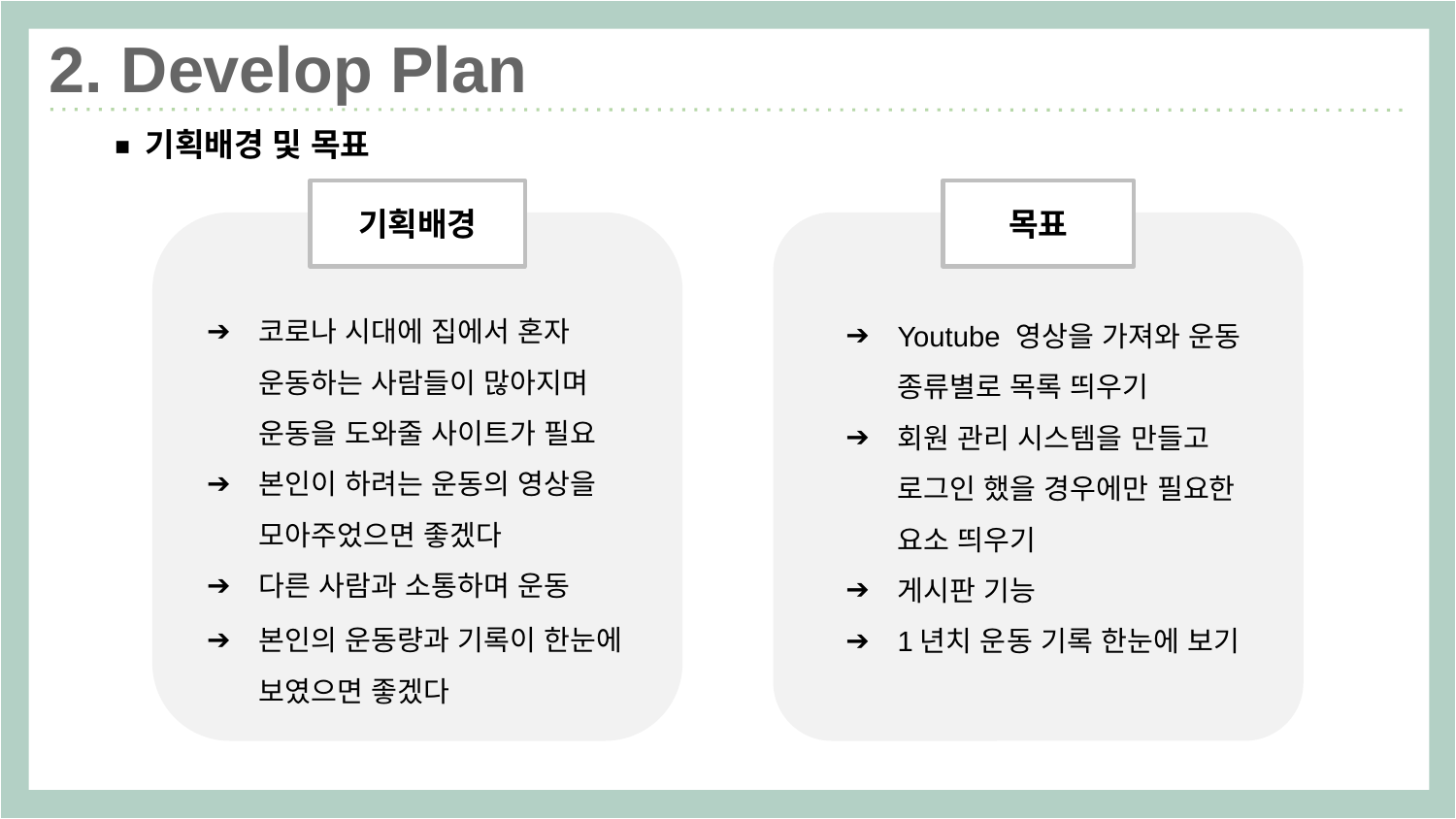

2. Develop Plan
◾ 기획배경 및 목표
기획배경
목표

코로나 시대에 집에서 혼자 운동하는 사람들이 많아지며 운동을 도와줄 사이트가 필요
본인이 하려는 운동의 영상을 모아주었으면 좋겠다
다른 사람과 소통하며 운동
본인의 운동량과 기록이 한눈에 보였으면 좋겠다
Youtube 영상을 가져와 운동 종류별로 목록 띄우기
회원 관리 시스템을 만들고 로그인 했을 경우에만 필요한 요소 띄우기
게시판 기능
1년치 운동 기록 한눈에 보기